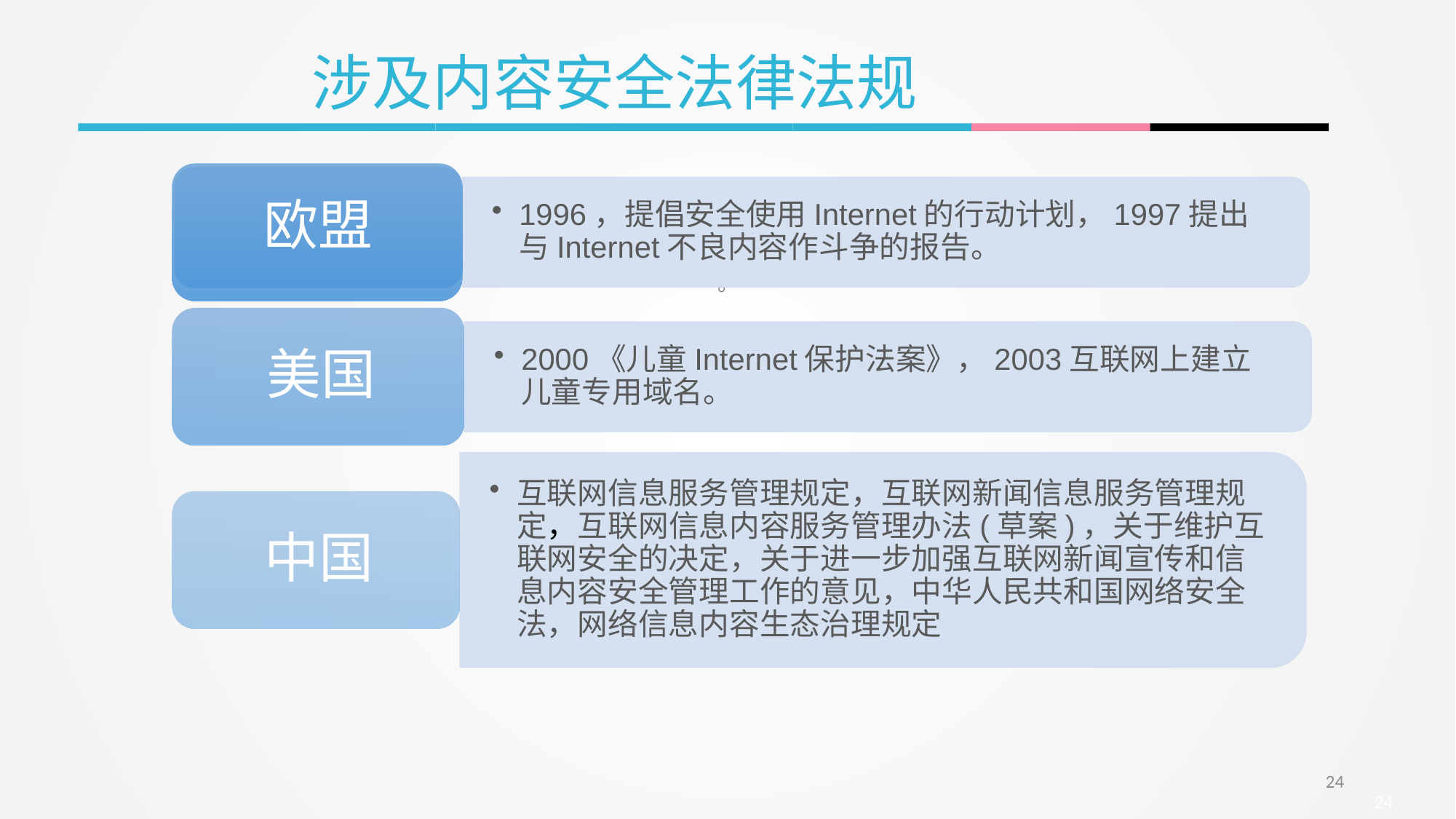

涉及内容安全法律法规

1996，提倡安全使用Internet的行动计划，1997提出与Internet不良内容作斗争的报告。

2000《儿童Internet保护法案》，2003互联网上建立儿童专用域名。
美国
互联网信息服务管理规定，互联网新闻信息服务管理规定，互联网信息内容服务管理办法(草案)，关于维护互联网安全的决定，关于进一步加强互联网新闻宣传和信息内容安全管理工作的意见，中华人民共和国网络安全法，网络信息内容生态治理规定
中国

欧盟
。

24
24